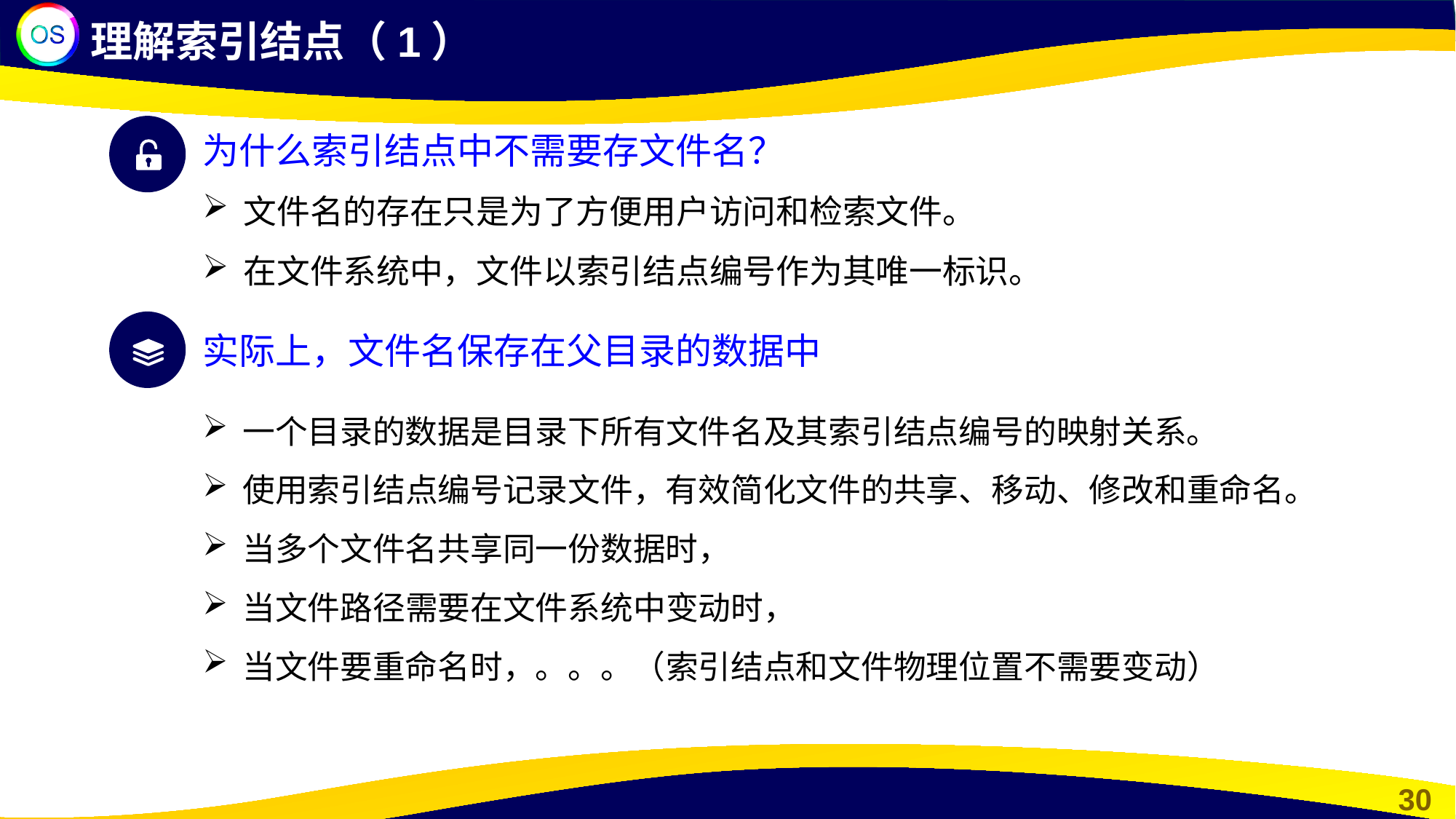

理解索引结点（1）

为什么索引结点中不需要存文件名？

文件名的存在只是为了方便用户访问和检索文件。
在文件系统中，文件以索引结点编号作为其唯一标识。

实际上，文件名保存在父目录的数据中

一个目录的数据是目录下所有文件名及其索引结点编号的映射关系。
使用索引结点编号记录文件，有效简化文件的共享、移动、修改和重命名。
当多个文件名共享同一份数据时，
当文件路径需要在文件系统中变动时，
当文件要重命名时，。。。（索引结点和文件物理位置不需要变动）